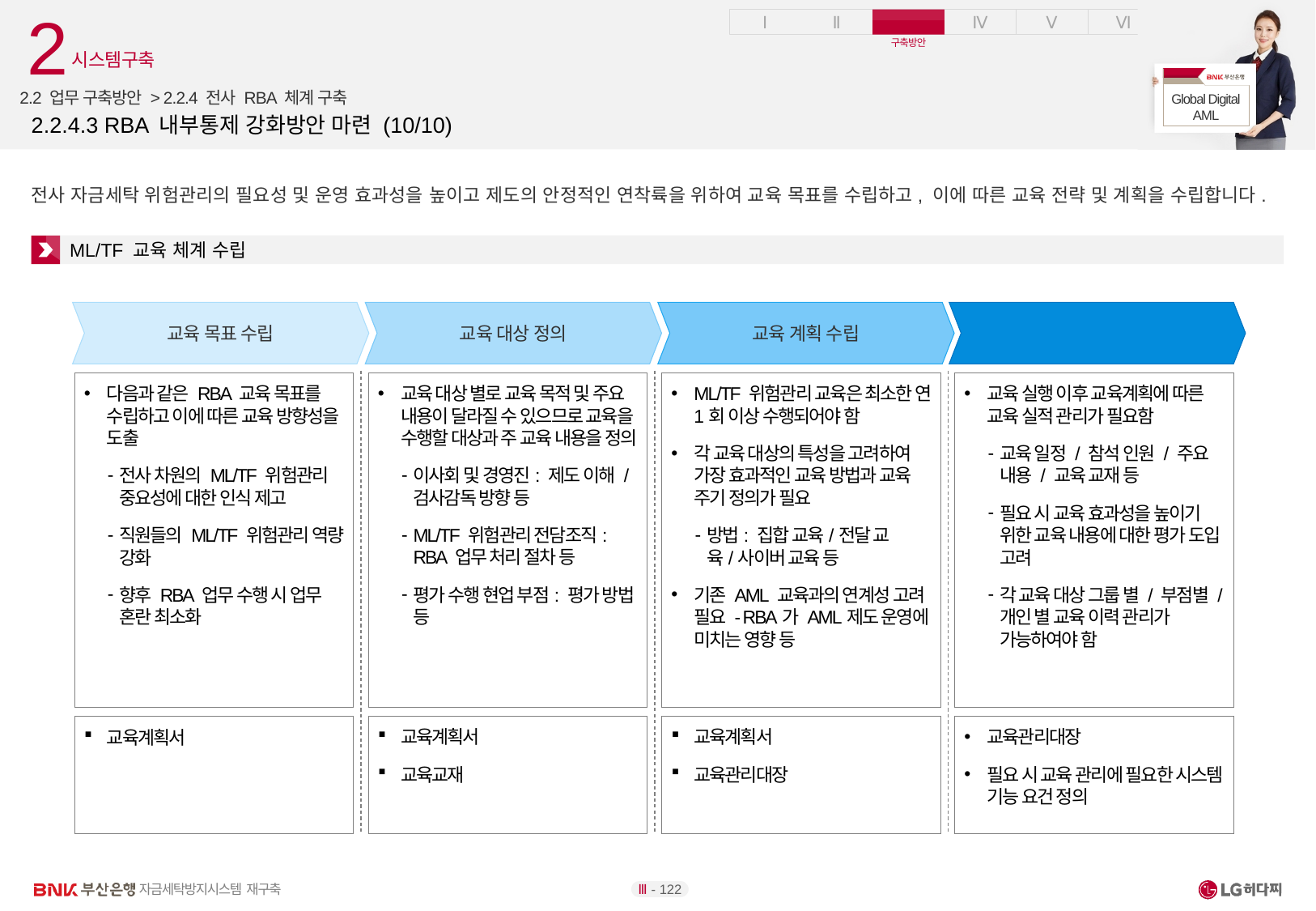

2
시스템구축
2.2 업무 구축방안 > 2.2.4 전사 RBA 체계 구축
# 2.2.4.3 RBA 내부통제 강화방안 마련 (10/10)
전사 자금세탁 위험관리의 필요성 및 운영 효과성을 높이고 제도의 안정적인 연착륙을 위하여 교육 목표를 수립하고, 이에 따른 교육 전략 및 계획을 수립합니다.
ML/TF 교육 체계 수립

교육 목표 수립
교육 대상 정의
교육 계획 수립
교육 실행 및 결과 관리
교육 대상 별로 교육 목적 및 주요 내용이 달라질 수 있으므로 교육을 수행할 대상과 주 교육 내용을 정의
이사회 및 경영진: 제도 이해 / 검사감독 방향 등
ML/TF 위험관리 전담조직: RBA 업무 처리 절차 등
평가 수행 현업 부점: 평가 방법 등
ML/TF 위험관리 교육은 최소한 연 1회 이상 수행되어야 함
각 교육 대상의 특성을 고려하여 가장 효과적인 교육 방법과 교육 주기 정의가 필요
방법: 집합 교육/전달 교육/사이버 교육 등
기존 AML 교육과의 연계성 고려 필요 - RBA가 AML제도 운영에 미치는 영향 등

교육 실행 이후 교육계획에 따른 교육 실적 관리가 필요함
교육 일정 / 참석 인원 / 주요 내용 / 교육 교재 등
필요 시 교육 효과성을 높이기 위한 교육 내용에 대한 평가 도입 고려
각 교육 대상 그룹 별 / 부점별 / 개인 별 교육 이력 관리가 가능하여야 함
다음과 같은 RBA 교육 목표를 수립하고 이에 따른 교육 방향성을 도출
전사 차원의 ML/TF 위험관리 중요성에 대한 인식 제고
직원들의 ML/TF 위험관리 역량 강화
향후 RBA 업무 수행 시 업무 혼란 최소화
교육계획서
교육교재
교육관리대장
필요 시 교육 관리에 필요한 시스템 기능 요건 정의
교육계획서
교육관리대장
교육계획서
Ⅲ - 122